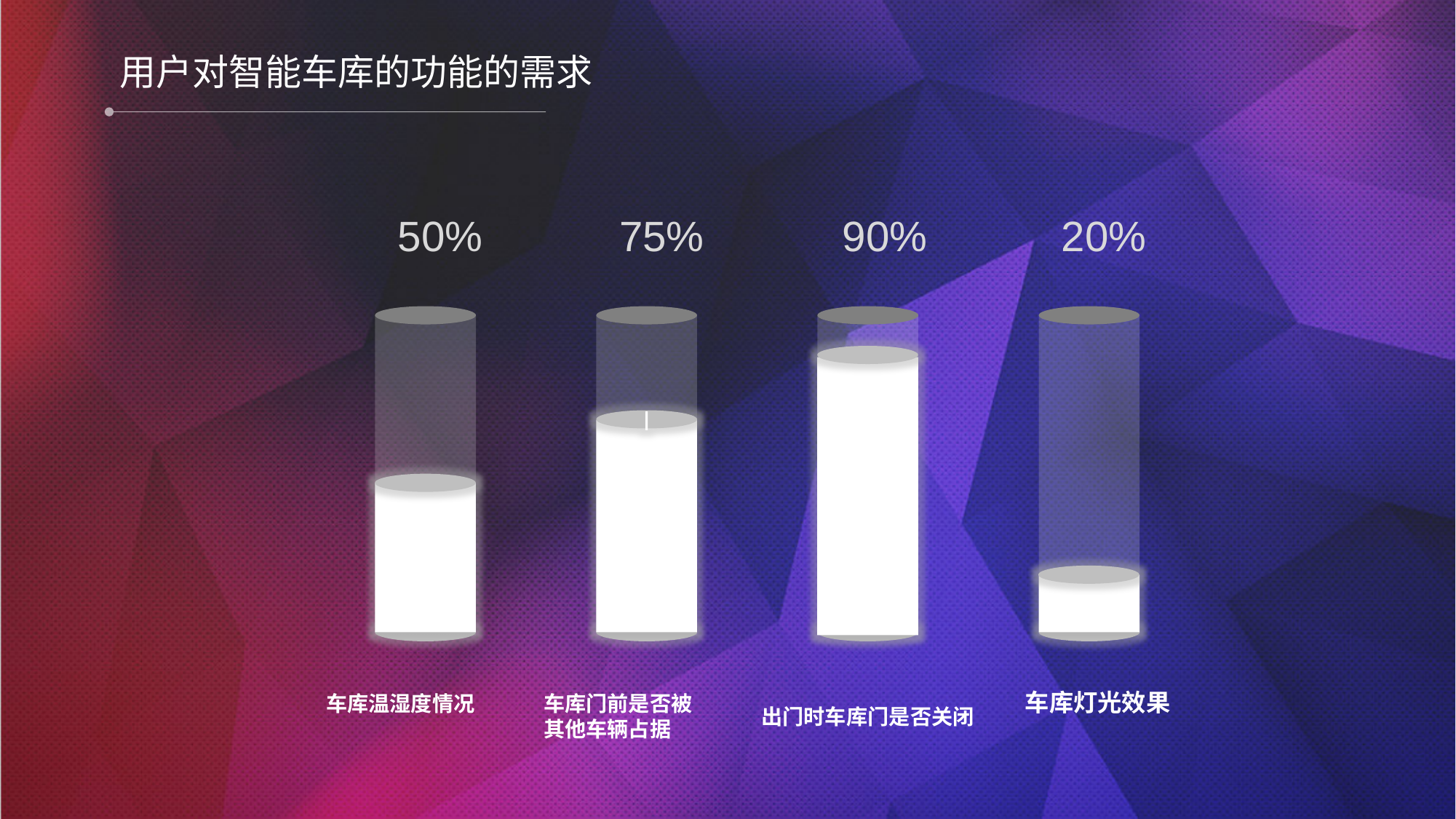

用户对智能车库的功能的需求
50%
75%
90%
20%

l

车库灯光效果
车库温湿度情况
车库门前是否被
其他车辆占据
出门时车库门是否关闭